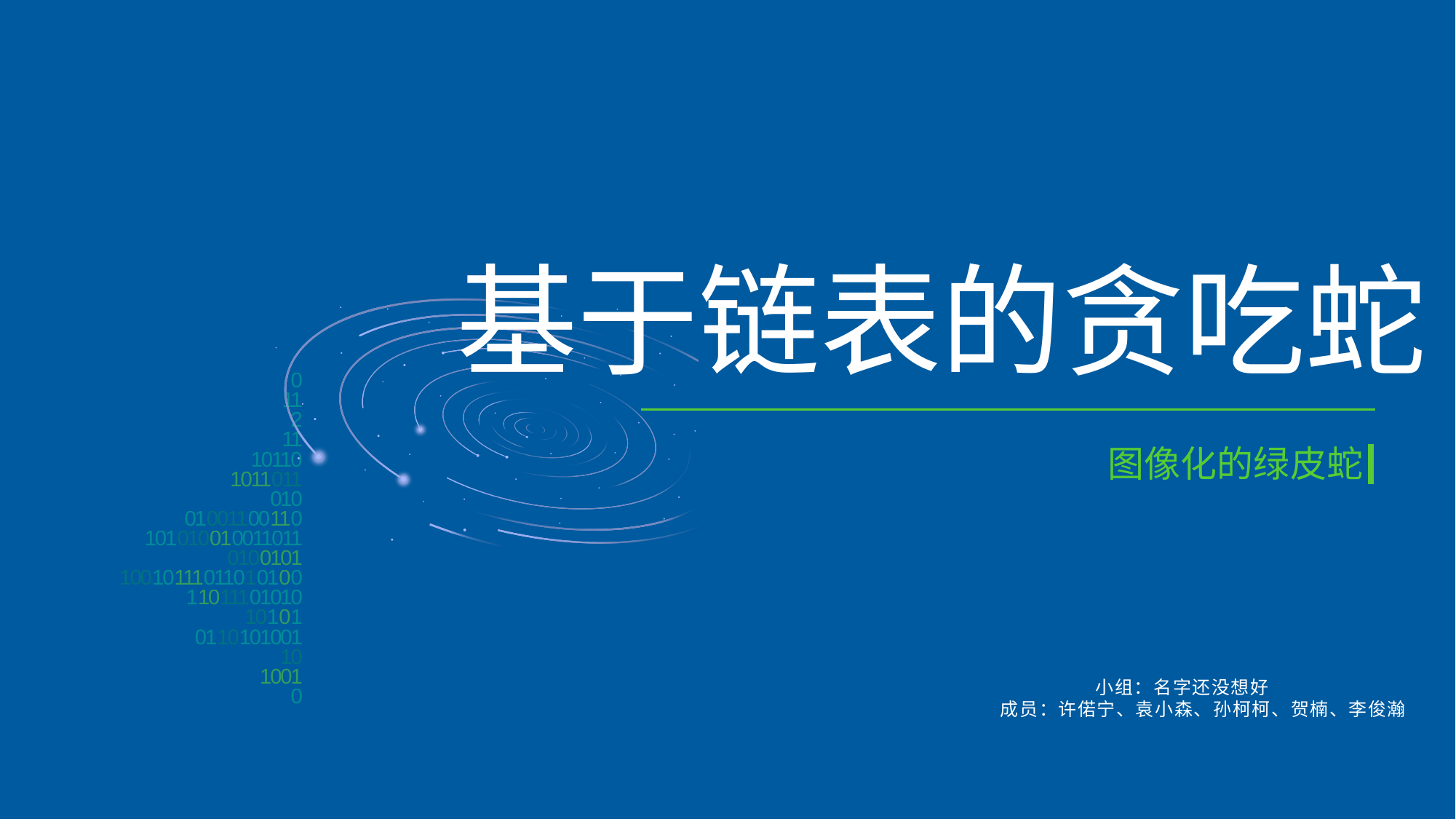

基于链表的贪吃蛇
图像化的绿皮蛇
  小组：名字还没想好
成员：许偌宁、袁小森、孙柯柯、贺楠、李俊瀚